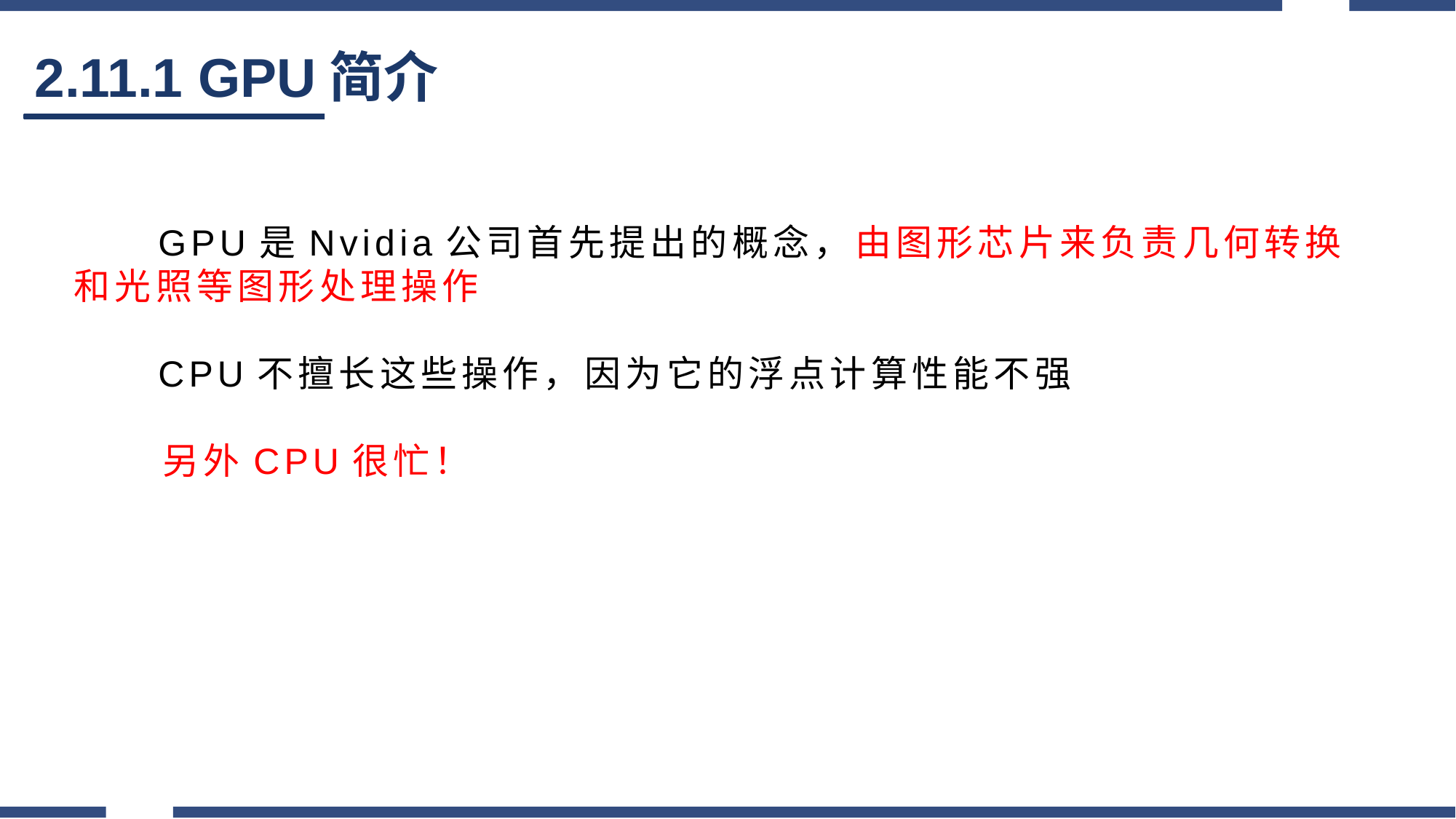

# 2.11.1 GPU简介
  GPU是Nvidia公司首先提出的概念，由图形芯片来负责几何转换和光照等图形处理操作

  CPU不擅长这些操作，因为它的浮点计算性能不强

  另外CPU很忙！